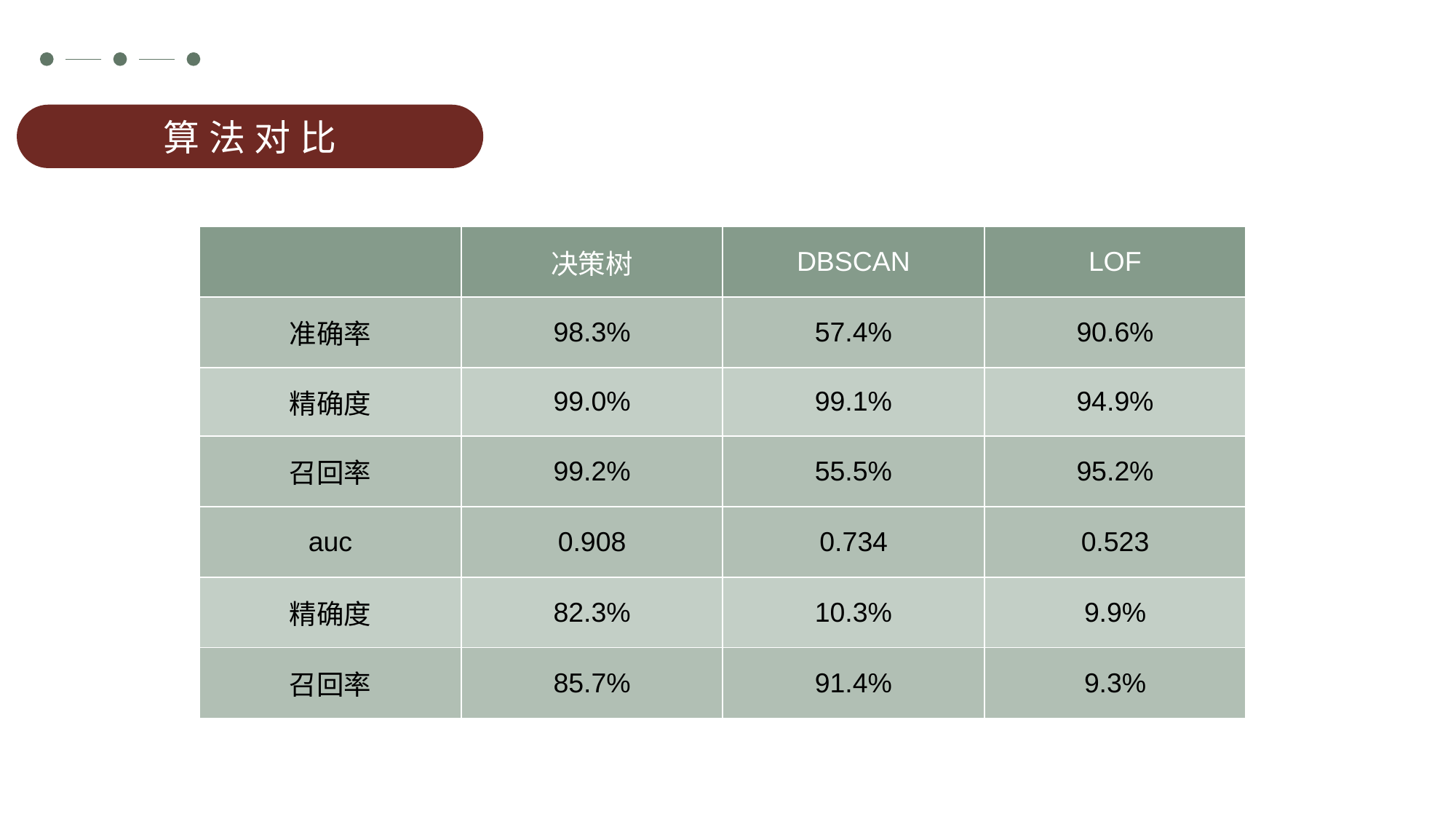

算法对比
|  | 决策树 | DBSCAN | LOF |
| --- | --- | --- | --- |
| 准确率 | 98.3% | 57.4% | 90.6% |
| 精确度 | 99.0% | 99.1% | 94.9% |
| 召回率 | 99.2% | 55.5% | 95.2% |
| auc | 0.908 | 0.734 | 0.523 |
| 精确度 | 82.3% | 10.3% | 9.9% |
| 召回率 | 85.7% | 91.4% | 9.3% |